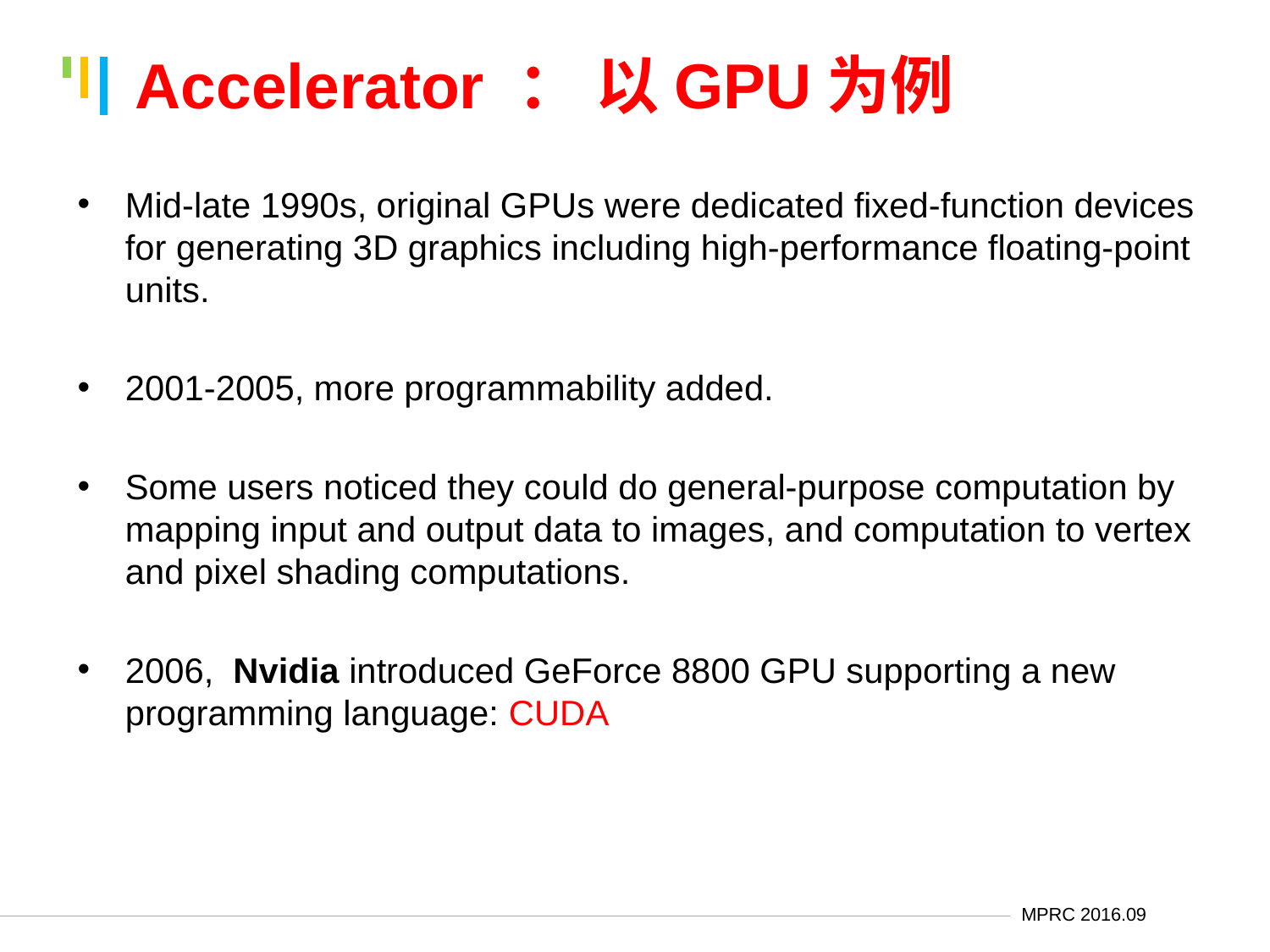

# Accelerator ： 以GPU为例
Mid-late 1990s, original GPUs were dedicated fixed-function devices for generating 3D graphics including high-performance floating-point units.

2001-2005, more programmability added.

Some users noticed they could do general-purpose computation by mapping input and output data to images, and computation to vertex and pixel shading computations.

2006,  Nvidia introduced GeForce 8800 GPU supporting a new programming language: CUDA